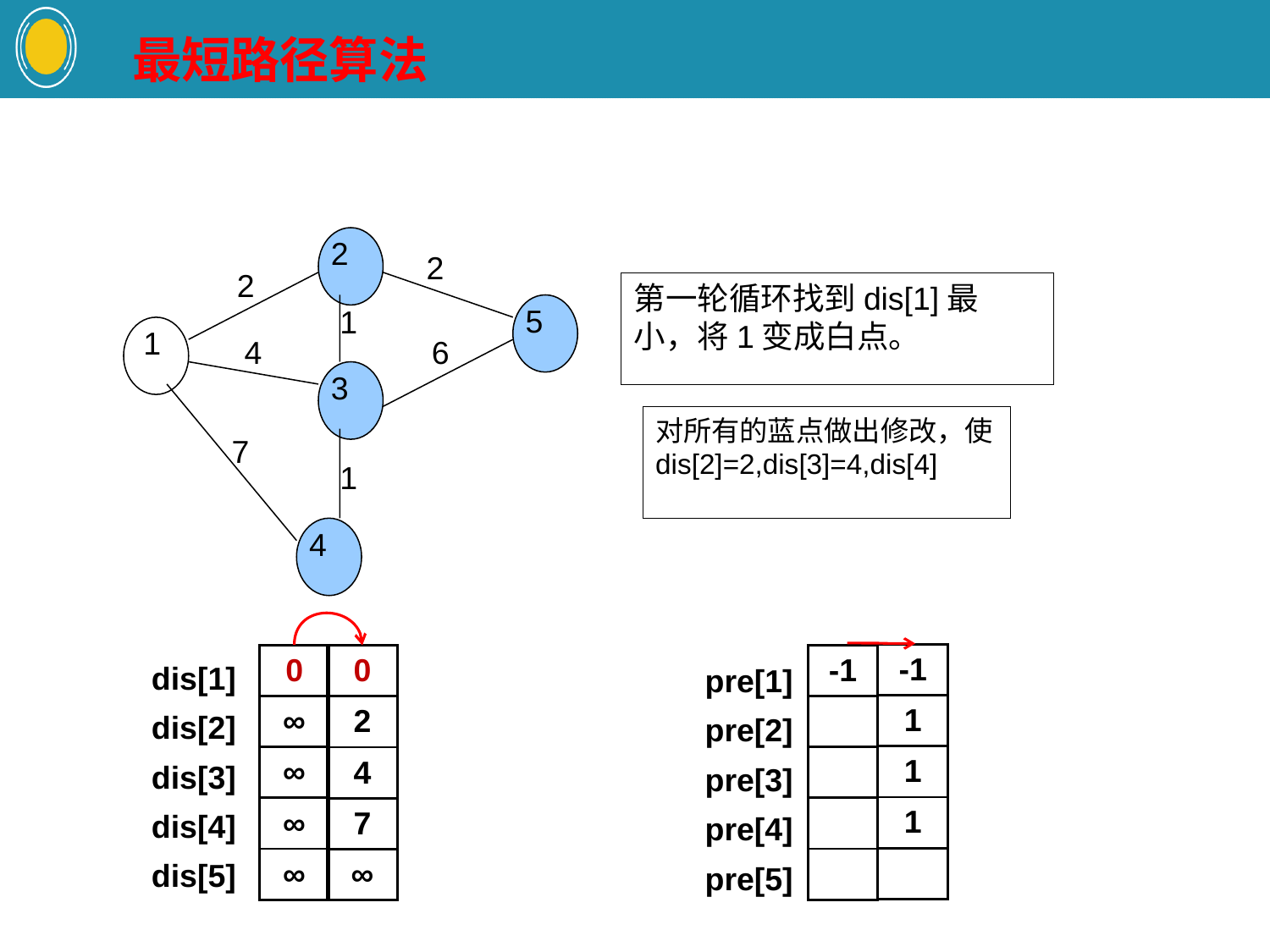

最短路径算法

2

2

2

5

1

1

4

6

3

7

1

4

第一轮循环找到dis[1]最小，将1变成白点。

对所有的蓝点做出修改，使dis[2]=2,dis[3]=4,dis[4]=7。

dis[1]
dis[2]
dis[3]
dis[4]
dis[5]
pre[1]
pre[2]
pre[3]
pre[4]
pre[5]
| -1 |
| --- |
| 1 |
| 1 |
| 1 |
|  |
| 0 |
| --- |
| ∞ |
| ∞ |
| ∞ |
| ∞ |
| -1 |
| --- |
|  |
|  |
|  |
|  |
| 0 |
| --- |
| 2 |
| 4 |
| 7 |
| ∞ |